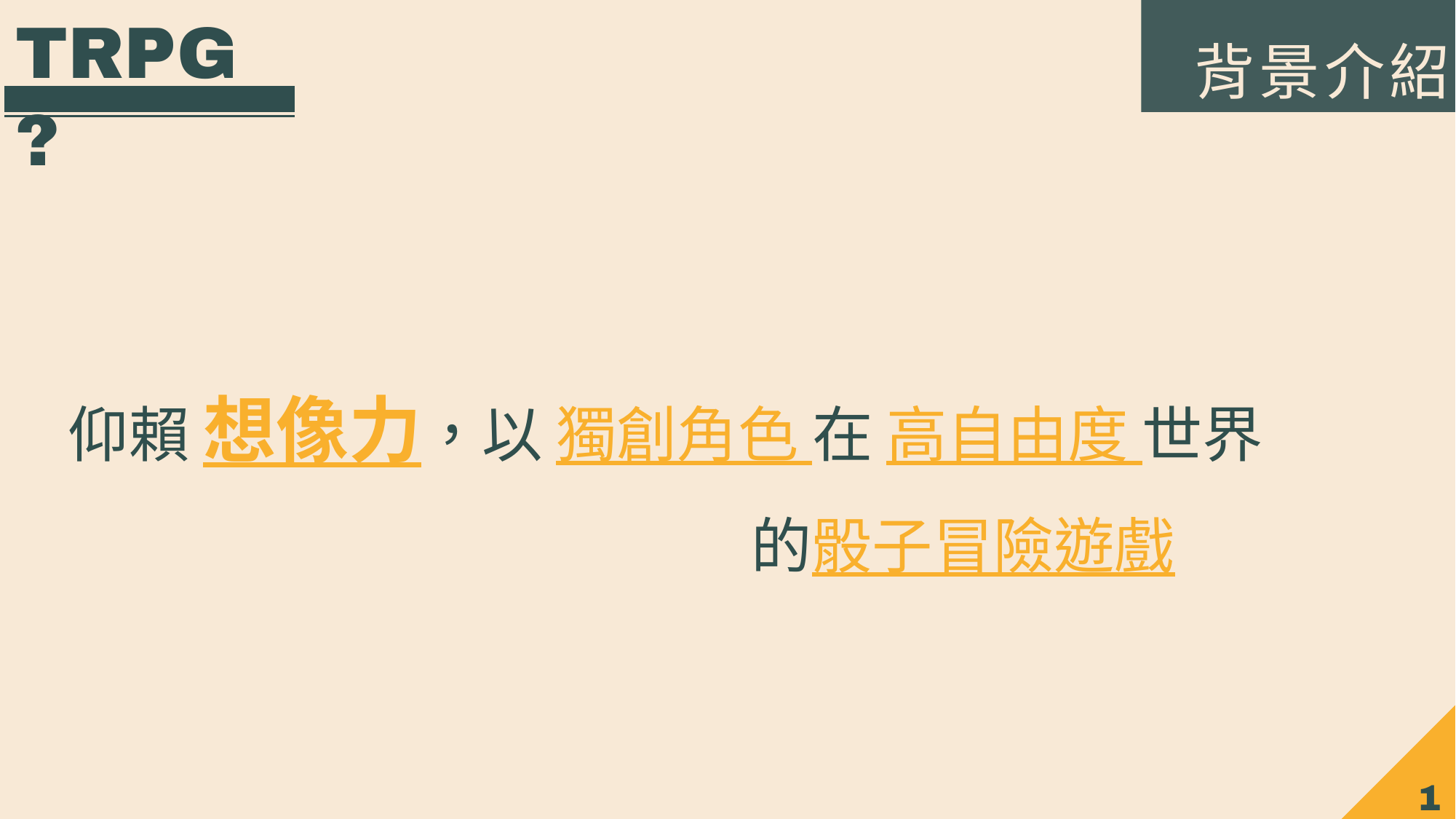

TRPG ?
背景介紹
仰賴 想像力，以 獨創角色 在 高自由度 世界
                                                 的骰子冒險遊戲

1